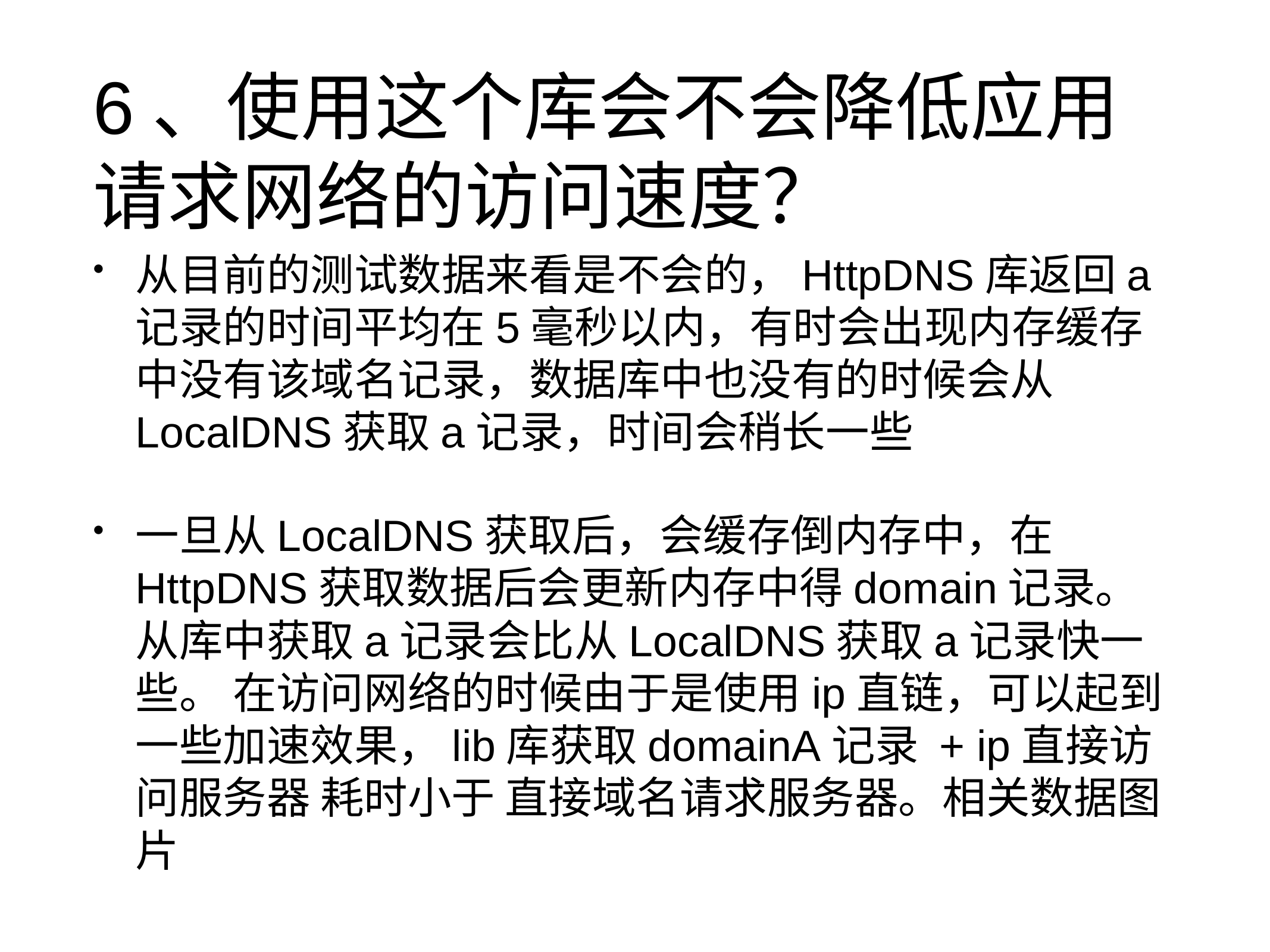

# 6、使用这个库会不会降低应用请求网络的访问速度？
从目前的测试数据来看是不会的，HttpDNS库返回a记录的时间平均在5毫秒以内，有时会出现内存缓存中没有该域名记录，数据库中也没有的时候会从LocalDNS获取a记录，时间会稍长一些
一旦从LocalDNS获取后，会缓存倒内存中，在HttpDNS获取数据后会更新内存中得domain记录。 从库中获取a记录会比从LocalDNS获取a记录快一些。 在访问网络的时候由于是使用ip直链，可以起到一些加速效果，lib库获取domainA记录 + ip直接访问服务器 耗时小于 直接域名请求服务器。相关数据图片